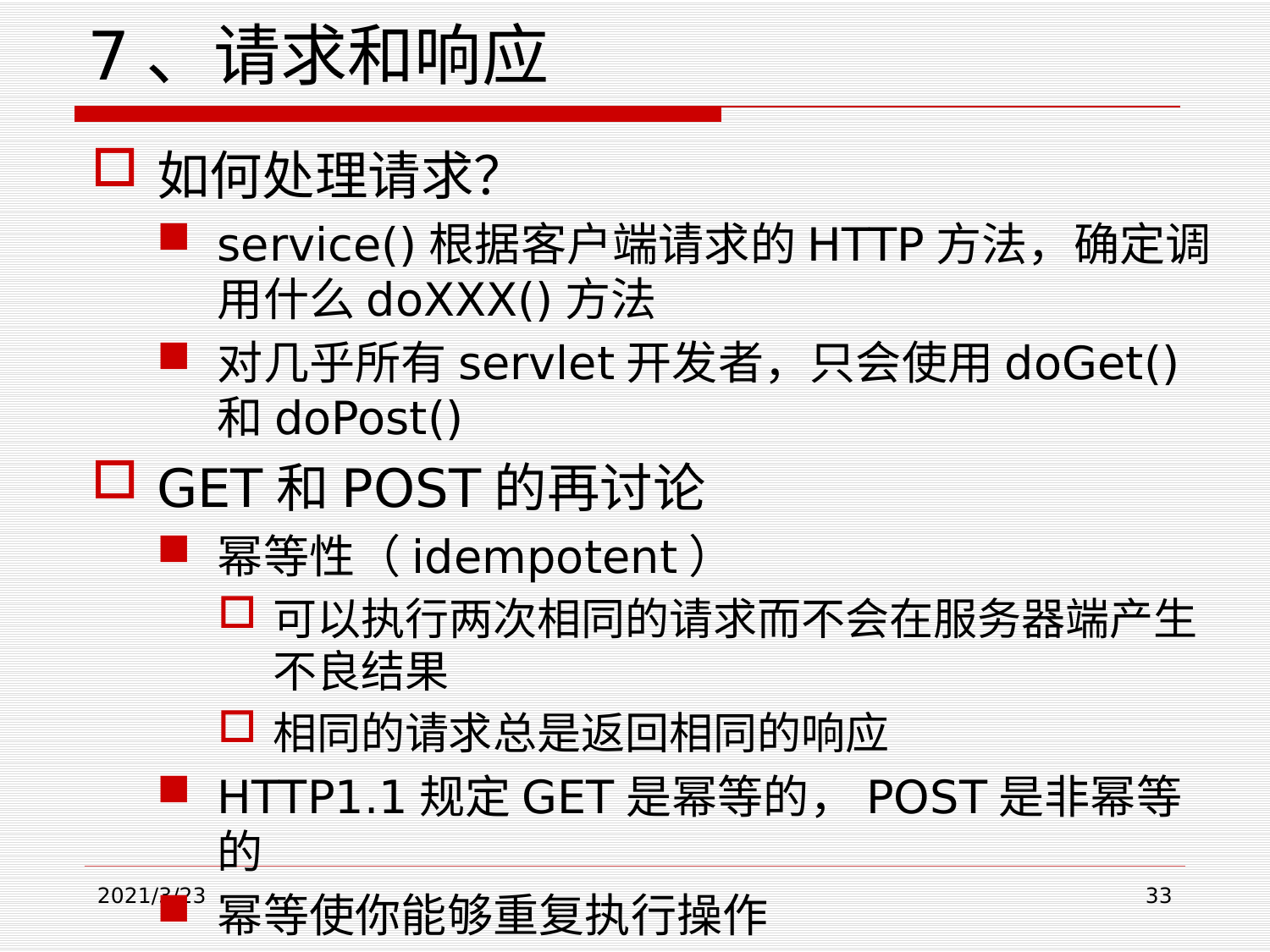

# 7、请求和响应
如何处理请求？
service()根据客户端请求的HTTP方法，确定调用什么doXXX()方法
对几乎所有servlet开发者，只会使用doGet()和doPost()
GET和POST的再讨论
幂等性（idempotent）
可以执行两次相同的请求而不会在服务器端产生不良结果
相同的请求总是返回相同的响应
HTTP1.1规定GET是幂等的，POST是非幂等的
幂等使你能够重复执行操作
2021/3/23
33